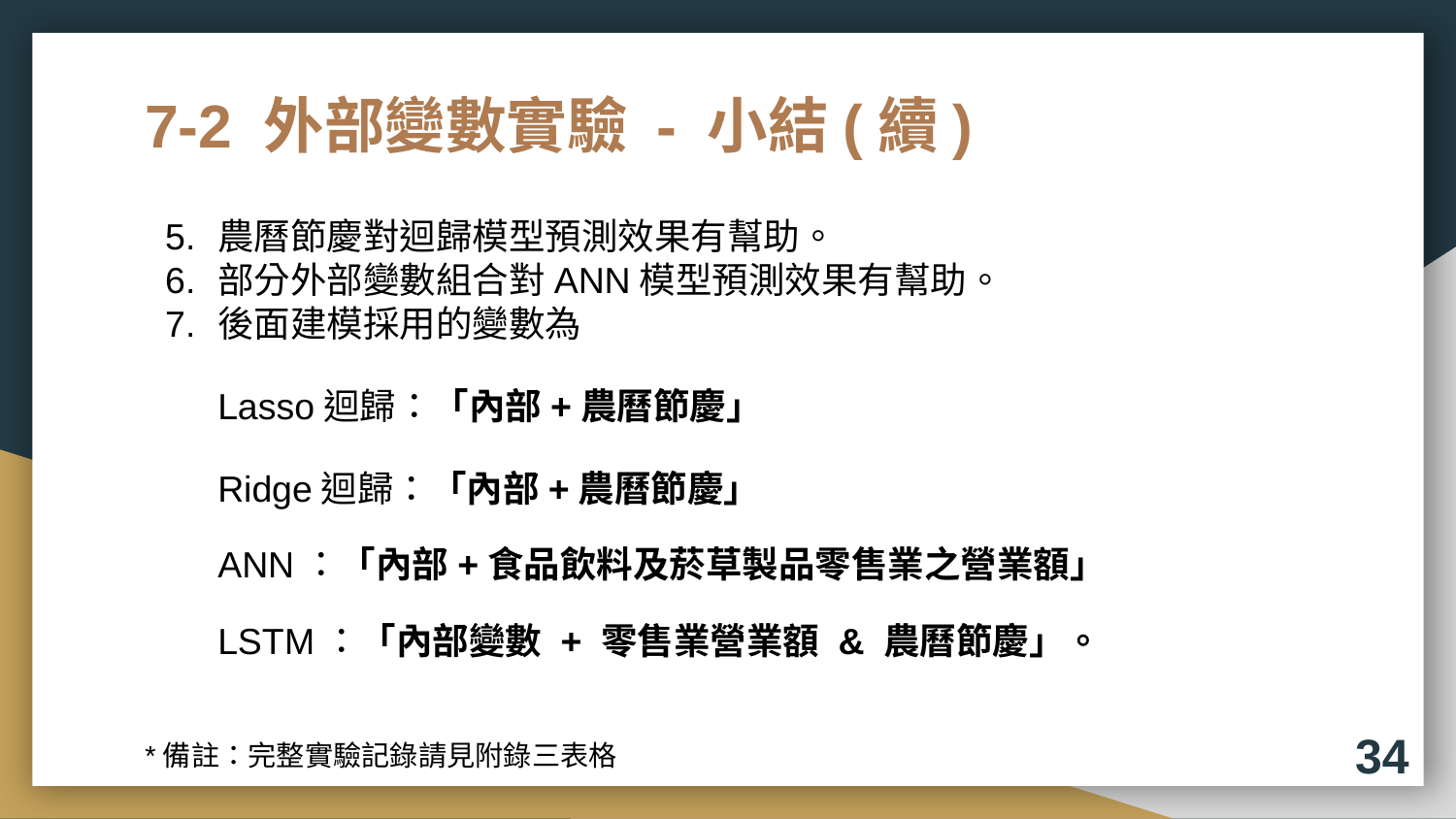

# 7-2 外部變數實驗 - 小結(續)
農曆節慶對迴歸模型預測效果有幫助。
部分外部變數組合對ANN模型預測效果有幫助。
後面建模採用的變數為
Lasso迴歸：「內部+農曆節慶」
Ridge迴歸：「內部+農曆節慶」
ANN：「內部+食品飲料及菸草製品零售業之營業額」
LSTM：「內部變數 + 零售業營業額 & 農曆節慶」。

*備註：完整實驗記錄請見附錄三表格

34